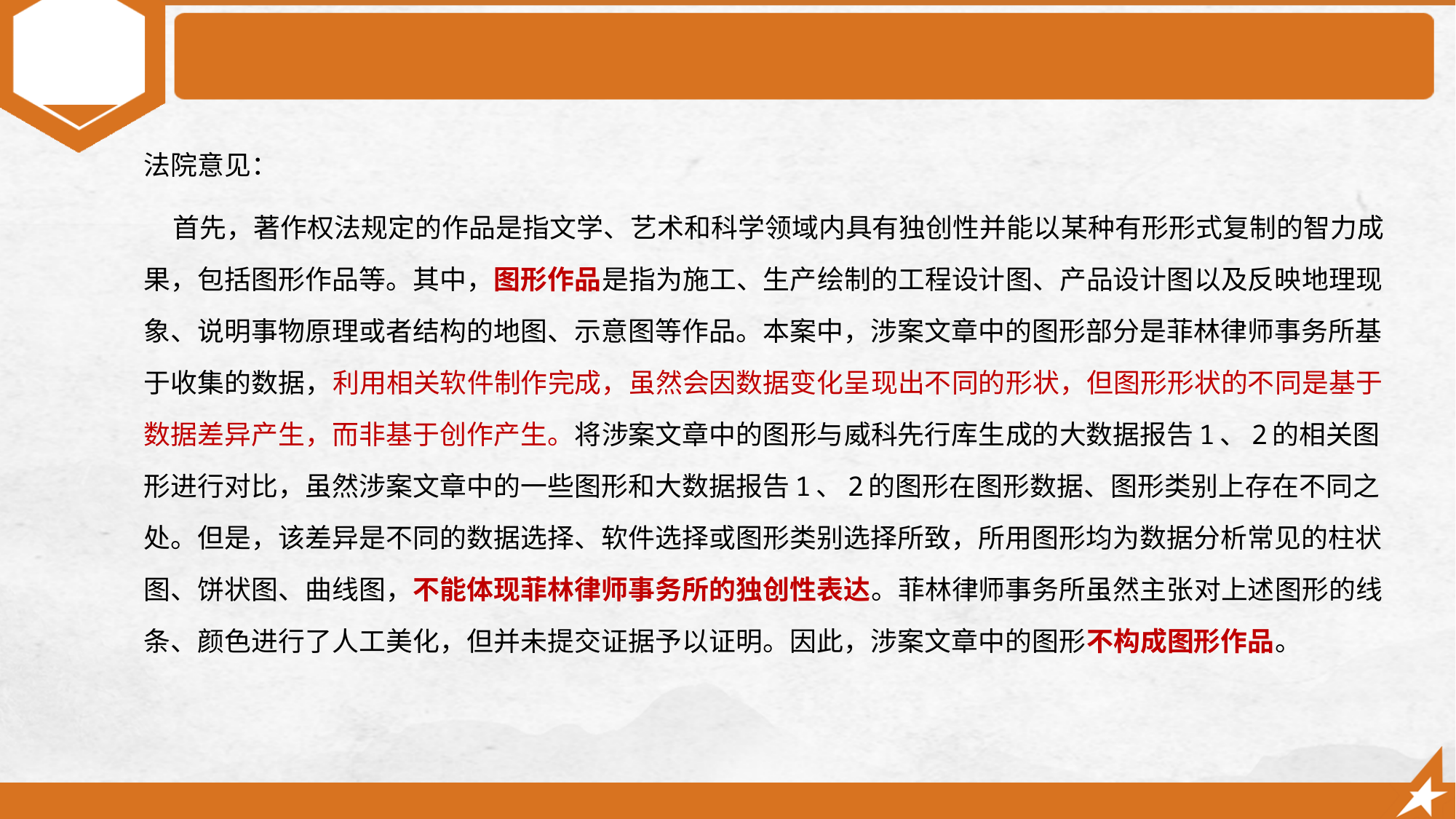

法院意见：
    首先，著作权法规定的作品是指文学、艺术和科学领域内具有独创性并能以某种有形形式复制的智力成果，包括图形作品等。其中，图形作品是指为施工、生产绘制的工程设计图、产品设计图以及反映地理现象、说明事物原理或者结构的地图、示意图等作品。本案中，涉案文章中的图形部分是菲林律师事务所基于收集的数据，利用相关软件制作完成，虽然会因数据变化呈现出不同的形状，但图形形状的不同是基于数据差异产生，而非基于创作产生。将涉案文章中的图形与威科先行库生成的大数据报告1、2的相关图形进行对比，虽然涉案文章中的一些图形和大数据报告1、2的图形在图形数据、图形类别上存在不同之处。但是，该差异是不同的数据选择、软件选择或图形类别选择所致，所用图形均为数据分析常见的柱状图、饼状图、曲线图，不能体现菲林律师事务所的独创性表达。菲林律师事务所虽然主张对上述图形的线条、颜色进行了人工美化，但并未提交证据予以证明。因此，涉案文章中的图形不构成图形作品。